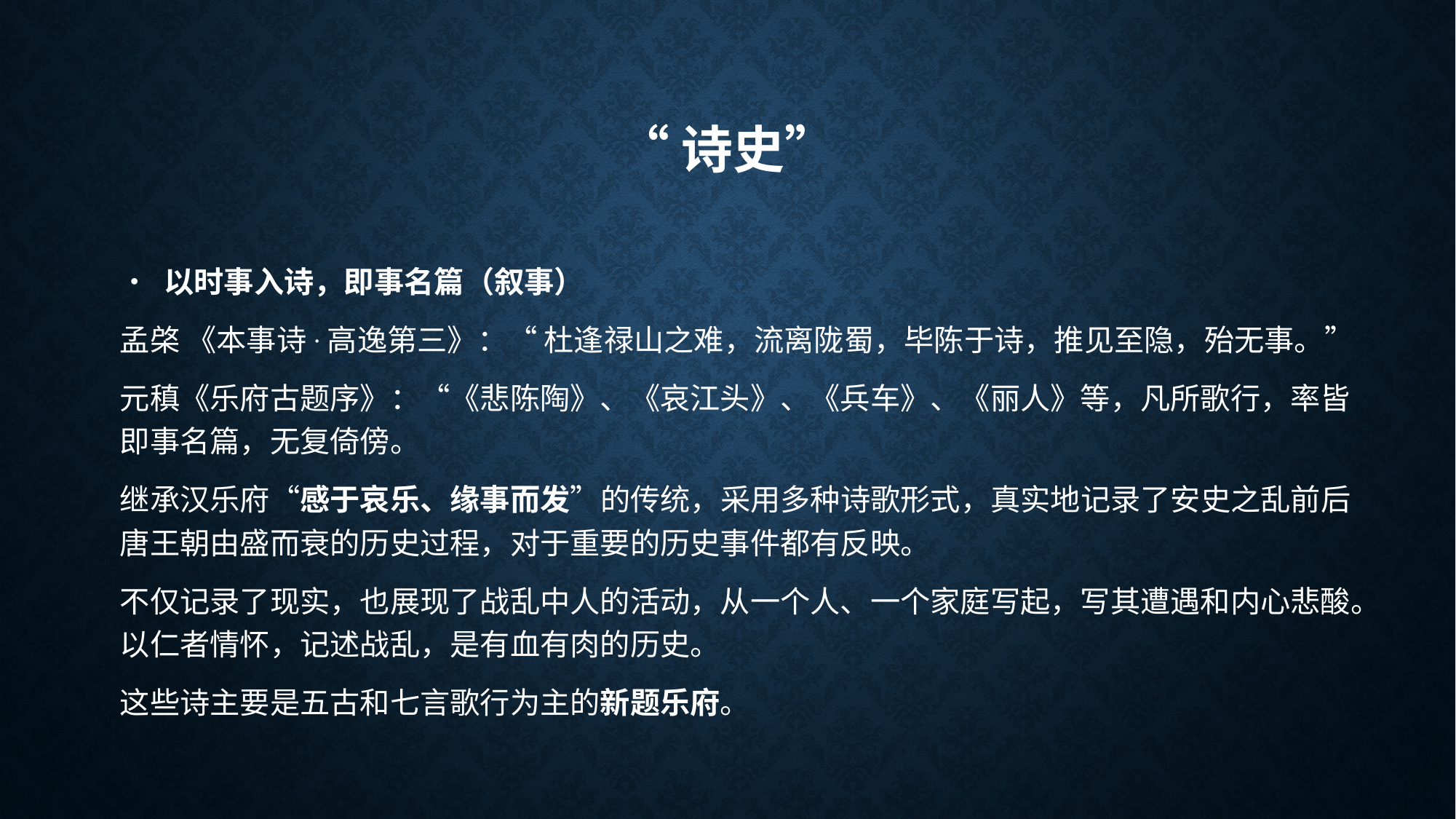

# “诗史”
• 以时事入诗，即事名篇（叙事）
孟棨 《本事诗·高逸第三》：“ 杜逢禄山之难，流离陇蜀，毕陈于诗，推见至隐，殆无事。”
元稹《乐府古题序》：“《悲陈陶》、《哀江头》、《兵车》、《丽人》等，凡所歌行，率皆即事名篇，无复倚傍。
继承汉乐府“感于哀乐、缘事而发”的传统，采用多种诗歌形式，真实地记录了安史之乱前后唐王朝由盛而衰的历史过程，对于重要的历史事件都有反映。
不仅记录了现实，也展现了战乱中人的活动，从一个人、一个家庭写起，写其遭遇和内心悲酸。以仁者情怀，记述战乱，是有血有肉的历史。
这些诗主要是五古和七言歌行为主的新题乐府。